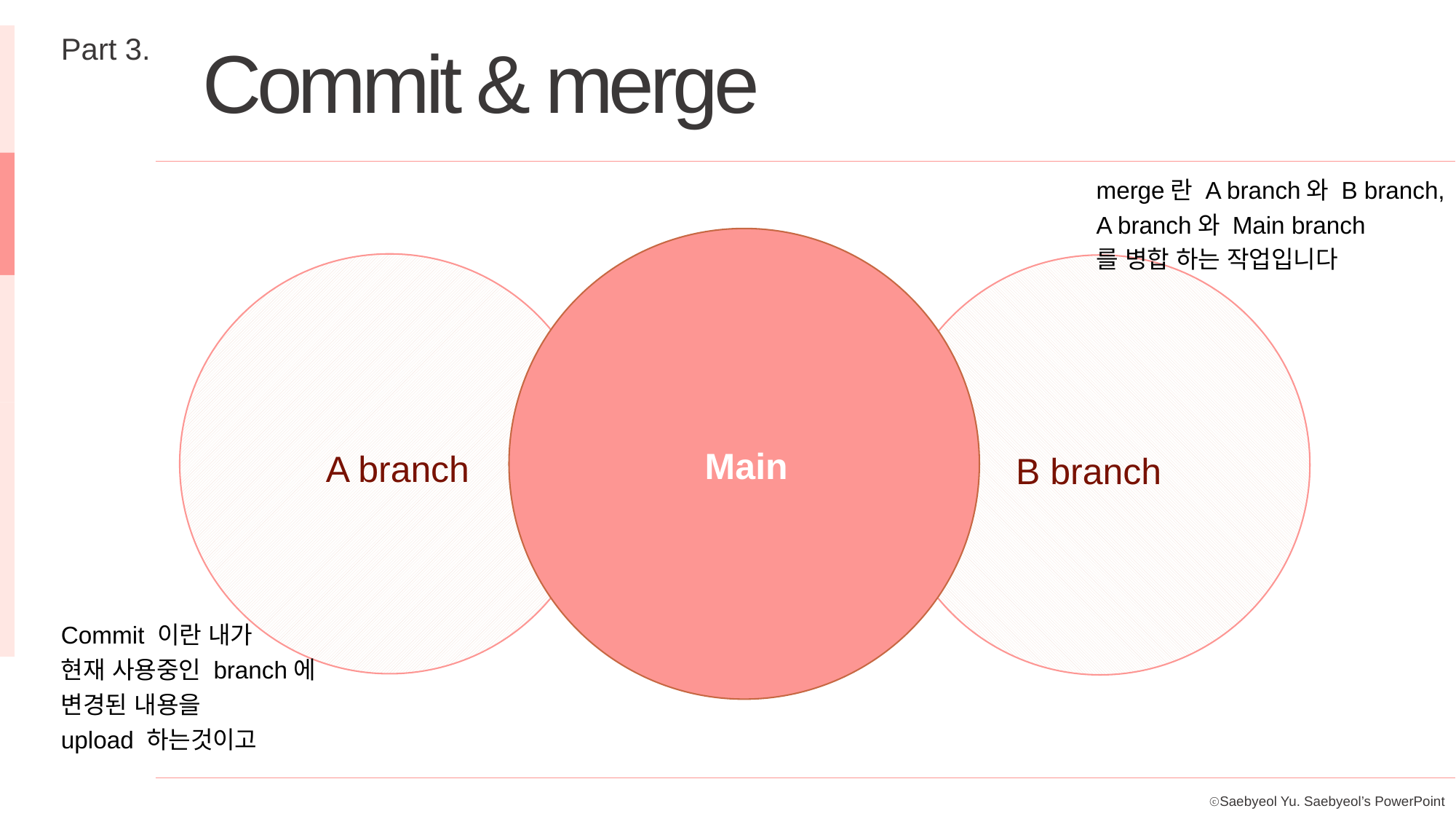

Part 3.

Commit & merge

merge란 A branch와 B branch,
A branch와 Main branch
를 병합 하는 작업입니다

Main

A branch
B branch

Commit 이란 내가
현재 사용중인 branch에
변경된 내용을
upload 하는것이고